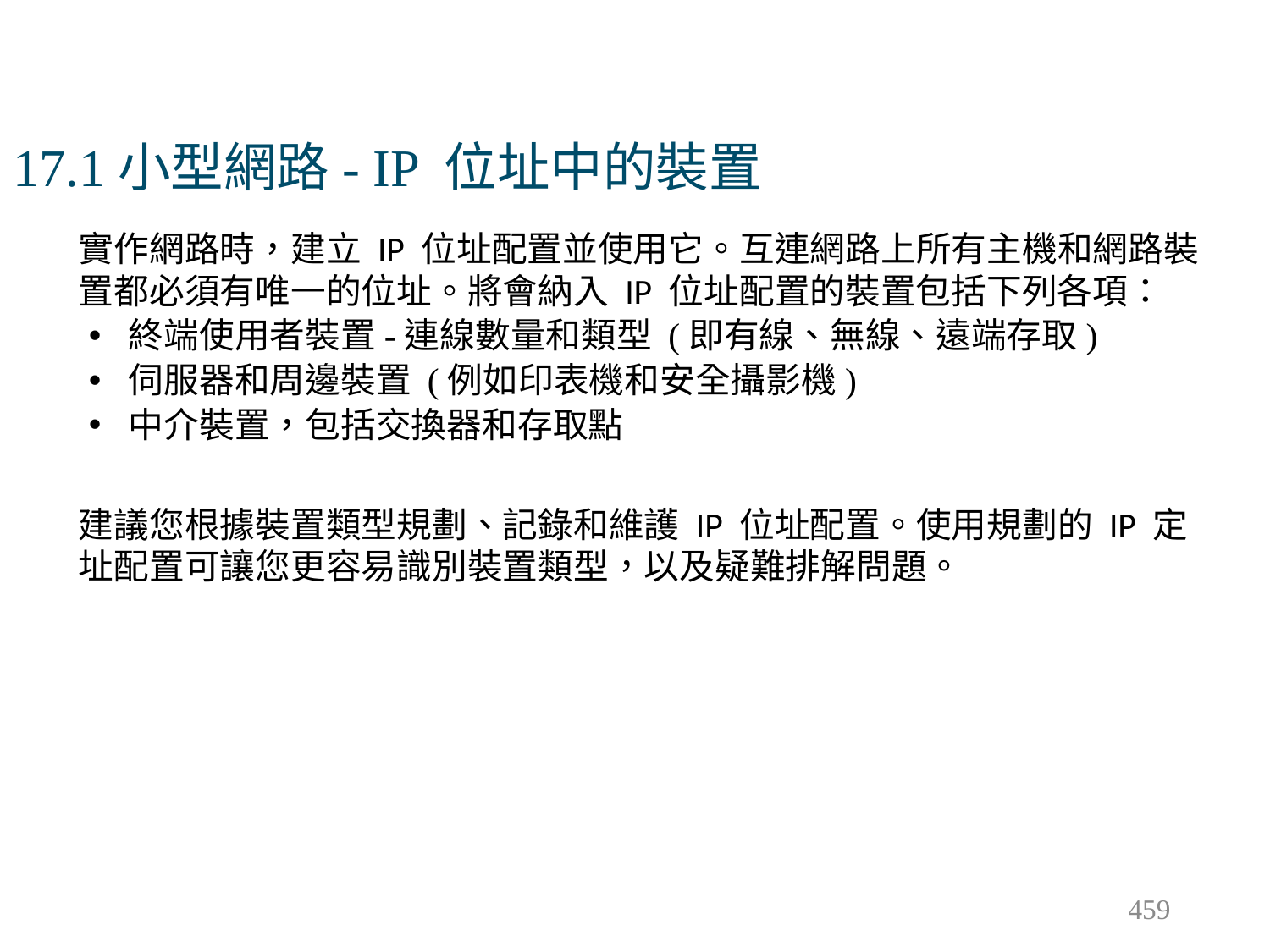

# 17.1小型網路- IP 位址中的裝置
實作網路時，建立 IP 位址配置並使用它。互連網路上所有主機和網路裝置都必須有唯一的位址。將會納入 IP 位址配置的裝置包括下列各項：
終端使用者裝置-連線數量和類型 (即有線、無線、遠端存取)
伺服器和周邊裝置 (例如印表機和安全攝影機)
中介裝置，包括交換器和存取點

建議您根據裝置類型規劃、記錄和維護 IP 位址配置。使用規劃的 IP 定址配置可讓您更容易識別裝置類型，以及疑難排解問題。

459